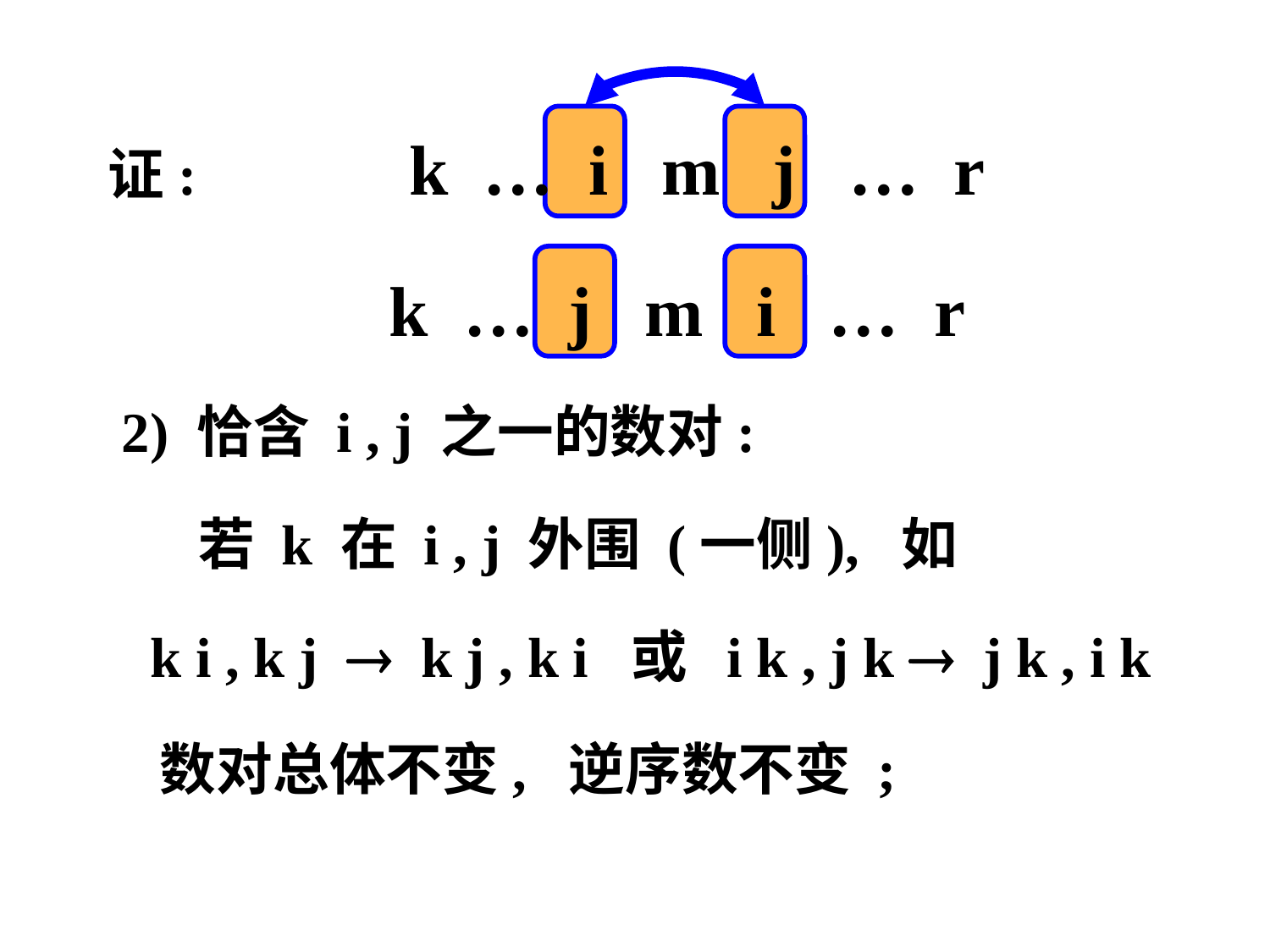

证:               k  …  i   m   j   …  r
                k  …  j   m   i   …  r
 2) 恰含 i , j 之一的数对:
      若 k 在 i , j 外围 (一侧),  如
   k i , k j  →  k j , k i  或  i k , j k →  j k , i k
   数对总体不变,  逆序数不变 ;